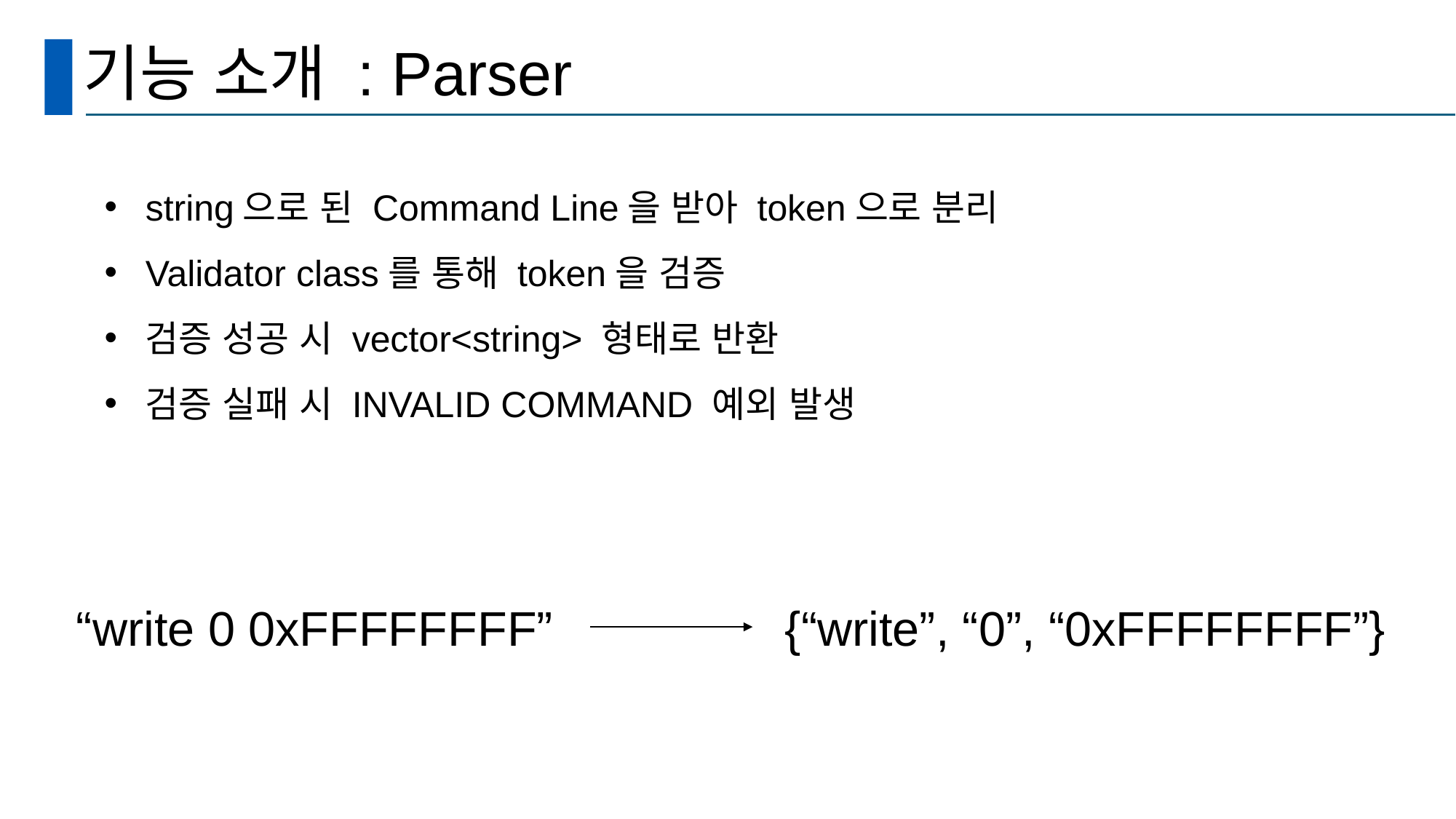

# 기능 소개 : Parser
string으로 된 Command Line을 받아 token으로 분리
Validator class를 통해 token을 검증
검증 성공 시 vector<string> 형태로 반환
검증 실패 시 INVALID COMMAND 예외 발생
{“write”, “0”, “0xFFFFFFFF”}
“write 0 0xFFFFFFFF”